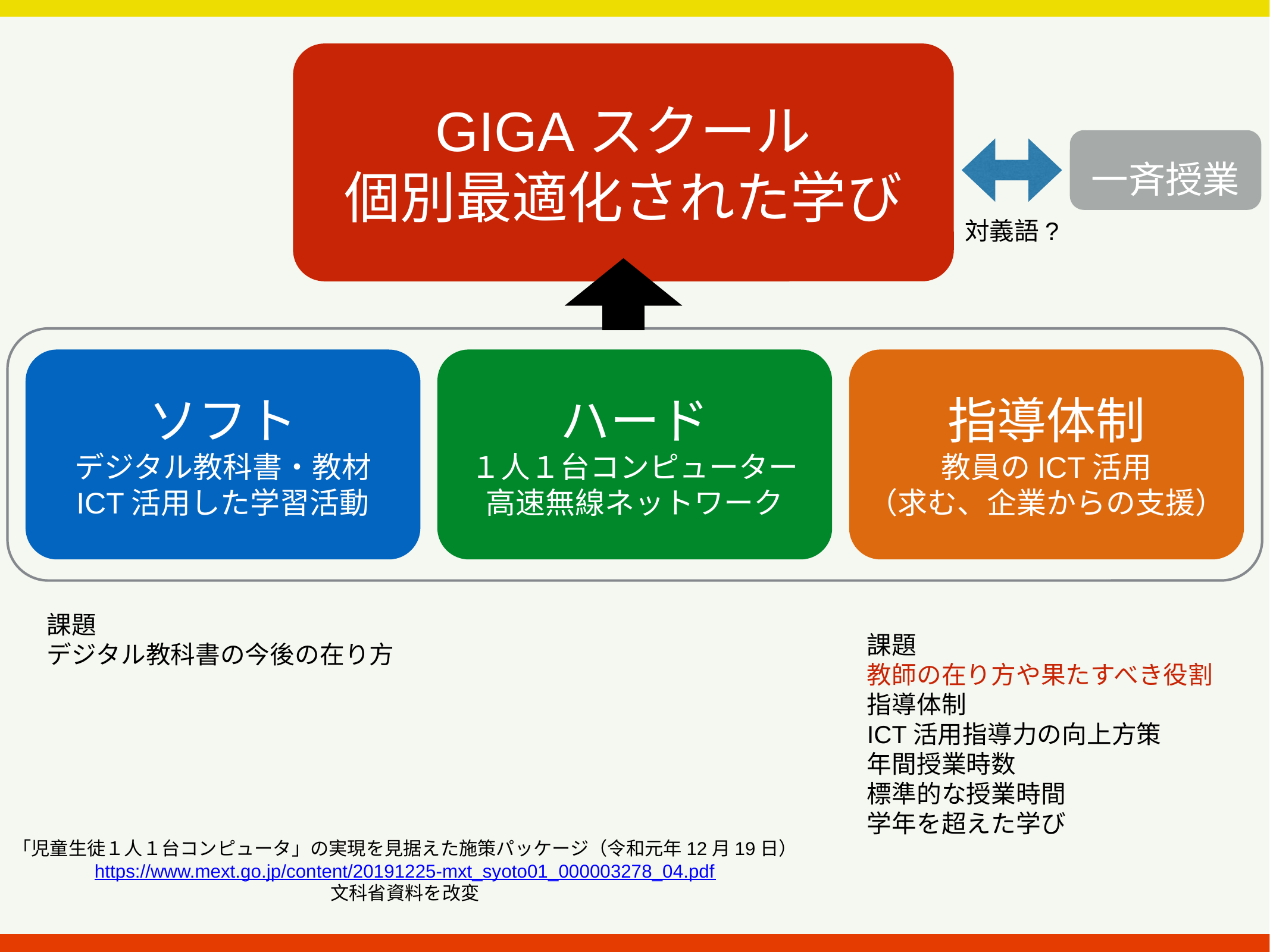

GIGAスクール
個別最適化された学び
一斉授業

対義語?

ソフト
デジタル教科書・教材
ICT活用した学習活動
ハード
１人１台コンピューター
高速無線ネットワーク
指導体制
教員のICT活用
（求む、企業からの支援）
課題
デジタル教科書の今後の在り方
課題
教師の在り方や果たすべき役割
指導体制
ICT活用指導力の向上方策
年間授業時数
標準的な授業時間
学年を超えた学び
「児童生徒１人１台コンピュータ」の実現を見据えた施策パッケージ（令和元年12月19日）
https://www.mext.go.jp/content/20191225-mxt_syoto01_000003278_04.pdf
文科省資料を改変